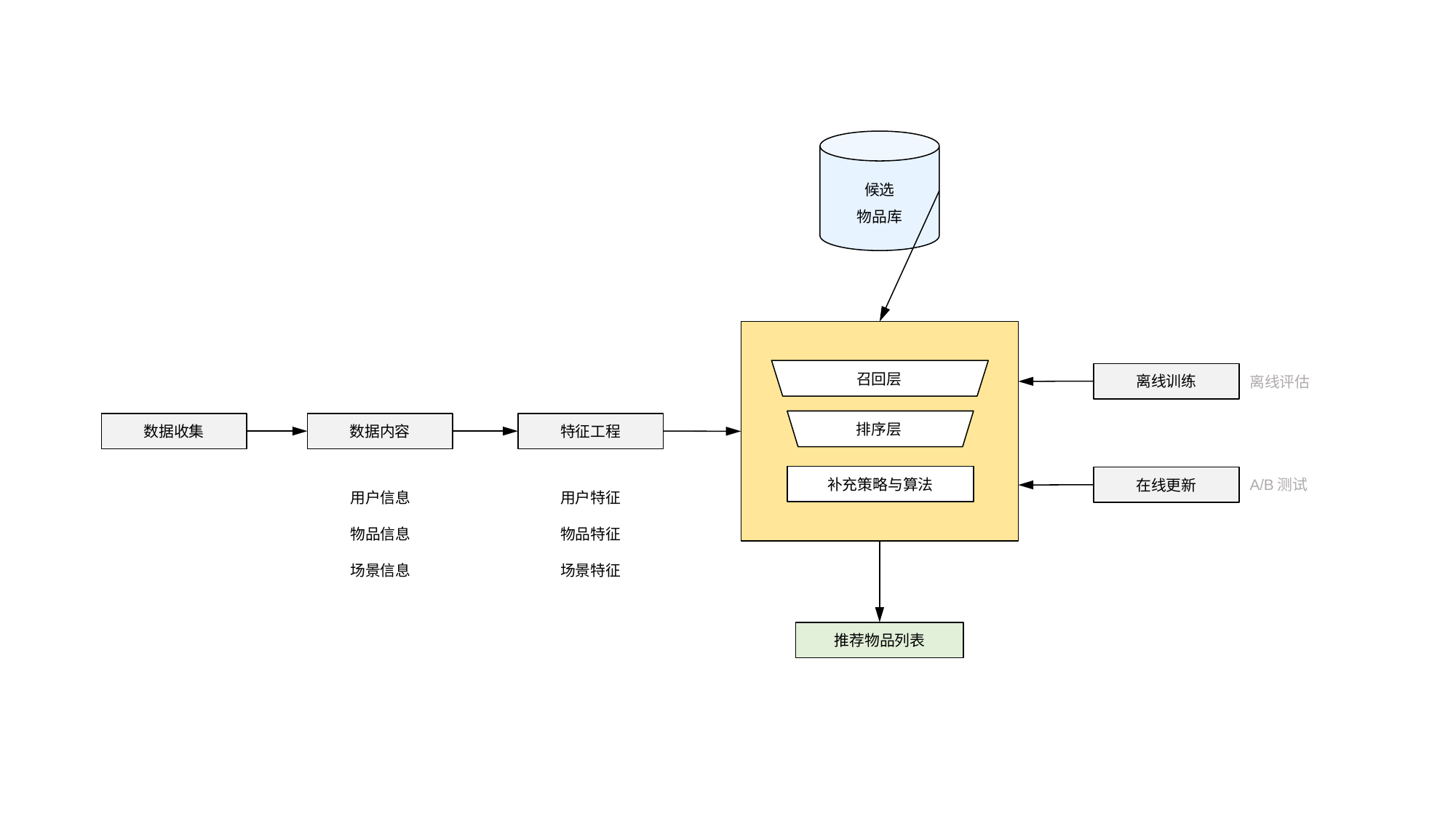

候选
物品库

离线训练
召回层
离线评估

数据收集
数据内容
特征工程
排序层
用户信息
物品信息
场景信息
用户特征
物品特征
场景特征
补充策略与算法
在线更新
A/B测试
推荐物品列表